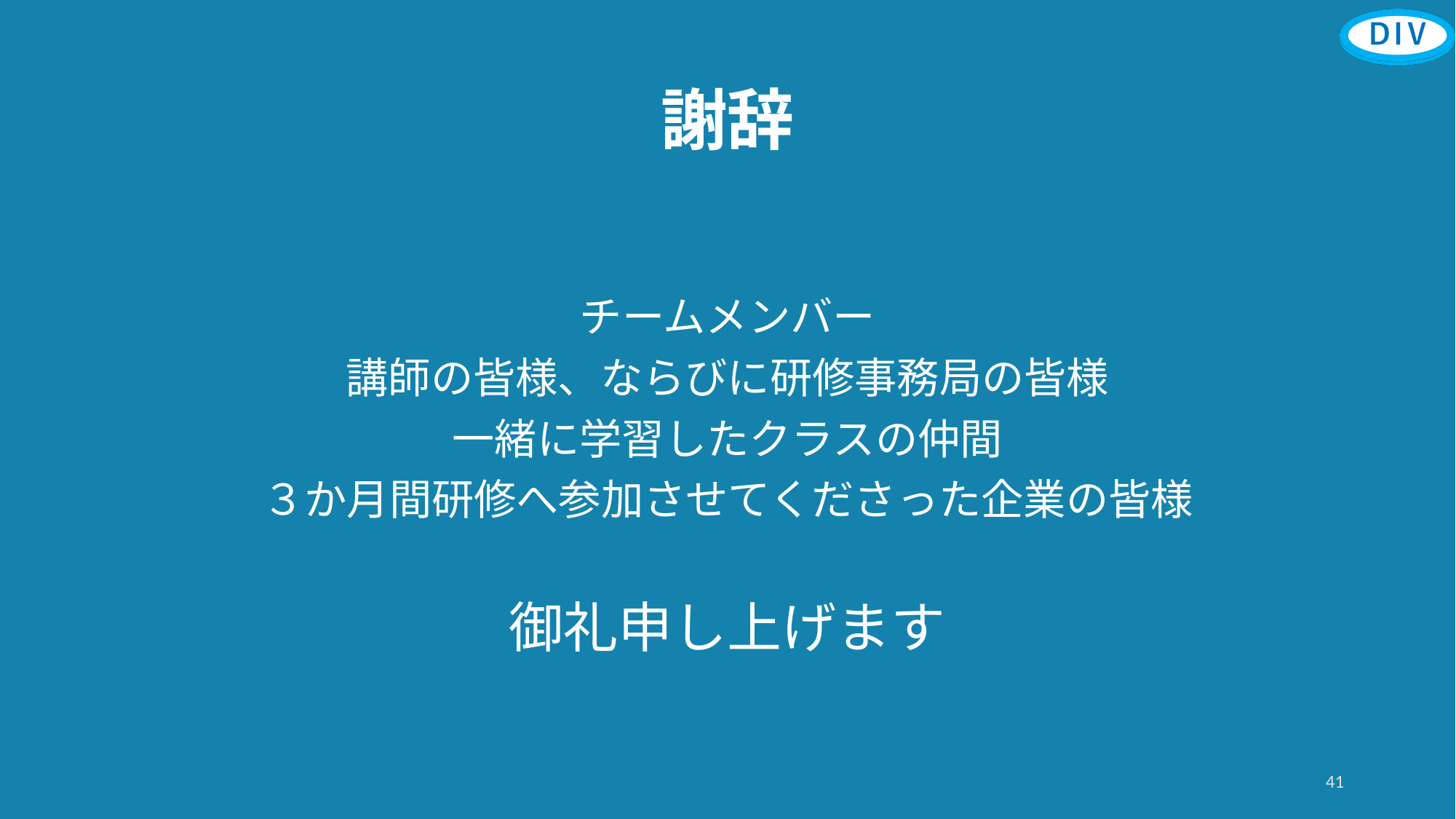

# 謝辞
チームメンバー
講師の皆様、ならびに研修事務局の皆様
一緒に学習したクラスの仲間
３か月間研修へ参加させてくださった企業の皆様

御礼申し上げます
41